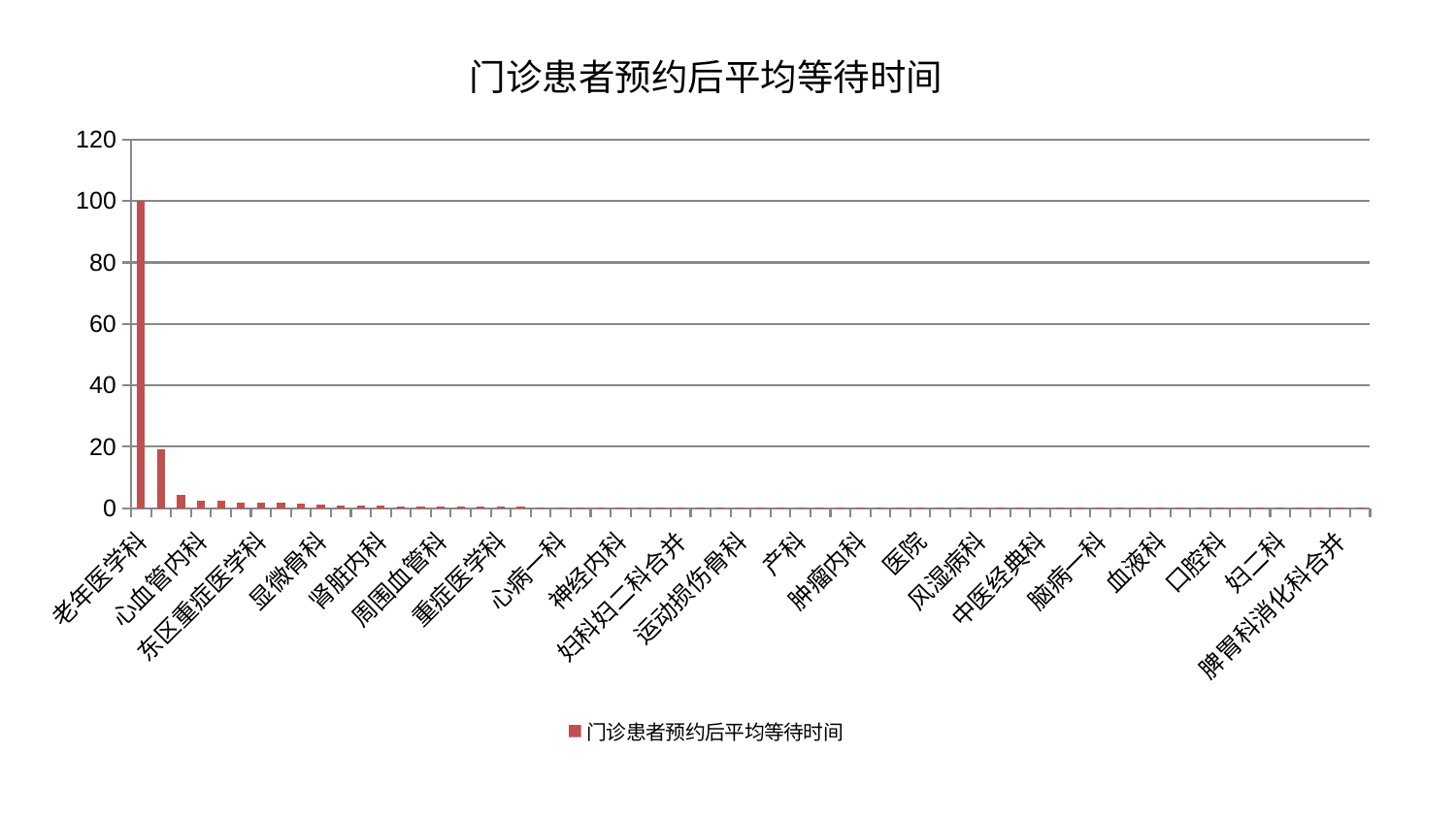

### Chart: 门诊患者预约后平均等待时间

| Category | 门诊患者预约后平均等待时间 |
|---|---|
| 老年医学科 | 100.0 |
| 胸外科 | 19.12982887471332 |
| 推拿科 | 4.425102533445456 |
| 心血管内科 | 2.5508501382767474 |
| 消化内科 | 2.331748887000888 |
| 泌尿外科 | 1.9075822861057539 |
| 东区重症医学科 | 1.8863462168458458 |
| 内分泌科 | 1.768416472770588 |
| 妇科 | 1.4021523769960338 |
| 显微骨科 | 1.2262741275964206 |
| 肝病科 | 1.0214403440810202 |
| 西区重症医学科 | 0.8668621081970684 |
| 肾脏内科 | 0.8306742448834109 |
| 肾病科 | 0.6499503367764564 |
| 男科 | 0.6228068744975129 |
| 周围血管科 | 0.5735457941302468 |
| 创伤骨科 | 0.5464762882210982 |
| 康复科 | 0.4953911162455073 |
| 重症医学科 | 0.45337797291168164 |
| 小儿骨科 | 0.4295447036054147 |
| 耳鼻喉科 | 0.381996858859323 |
| 心病一科 | 0.37857189677936554 |
| 脊柱骨科 | 0.37753632570762113 |
| 中医外治中心 | 0.3714757174890764 |
| 神经内科 | 0.36174360116423043 |
| 美容皮肤科 | 0.36000806062721047 |
| 身心医学科 | 0.3409968418349921 |
| 妇科妇二科合并 | 0.32948897695998525 |
| 关节骨科 | 0.3256814649779207 |
| 治未病中心 | 0.31553394603750107 |
| 运动损伤骨科 | 0.3038868239864132 |
| 乳腺甲状腺外科 | 0.27894232876937575 |
| 眼科 | 0.27151145628683954 |
| 产科 | 0.2703596096703552 |
| 心病二科 | 0.25916428317536283 |
| 心病四科 | 0.2591437616051814 |
| 肿瘤内科 | 0.25317016778514123 |
| 针灸科 | 0.2510888055270878 |
| 心病三科 | 0.24611900939888534 |
| 医院 | 0.24533832970859873 |
| 东区肾病科 | 0.23241894208694752 |
| 呼吸内科 | 0.22808048029221453 |
| 风湿病科 | 0.22314475484799343 |
| 综合内科 | 0.20521452325046088 |
| 小儿推拿科 | 0.20227635415178094 |
| 中医经典科 | 0.2007414438729942 |
| 脑病二科 | 0.1954572019390826 |
| 皮肤科 | 0.1925554742153387 |
| 脑病一科 | 0.19210254733580875 |
| 脑病三科 | 0.18672289901309155 |
| 肝胆外科 | 0.1860009214808387 |
| 血液科 | 0.1857737385213405 |
| 儿科 | 0.1851700403309665 |
| 神经外科 | 0.1784971055734067 |
| 口腔科 | 0.17470386296285975 |
| 肛肠科 | 0.17213196769065933 |
| 微创骨科 | 0.16850838092315557 |
| 妇二科 | 0.16805017506009318 |
| 骨科 | 0.16558089483976154 |
| 脾胃病科 | 0.165332469041599 |
| 脾胃科消化科合并 | 0.16327750685767928 |
| 普通外科 | 0.1567861409952902 |
269